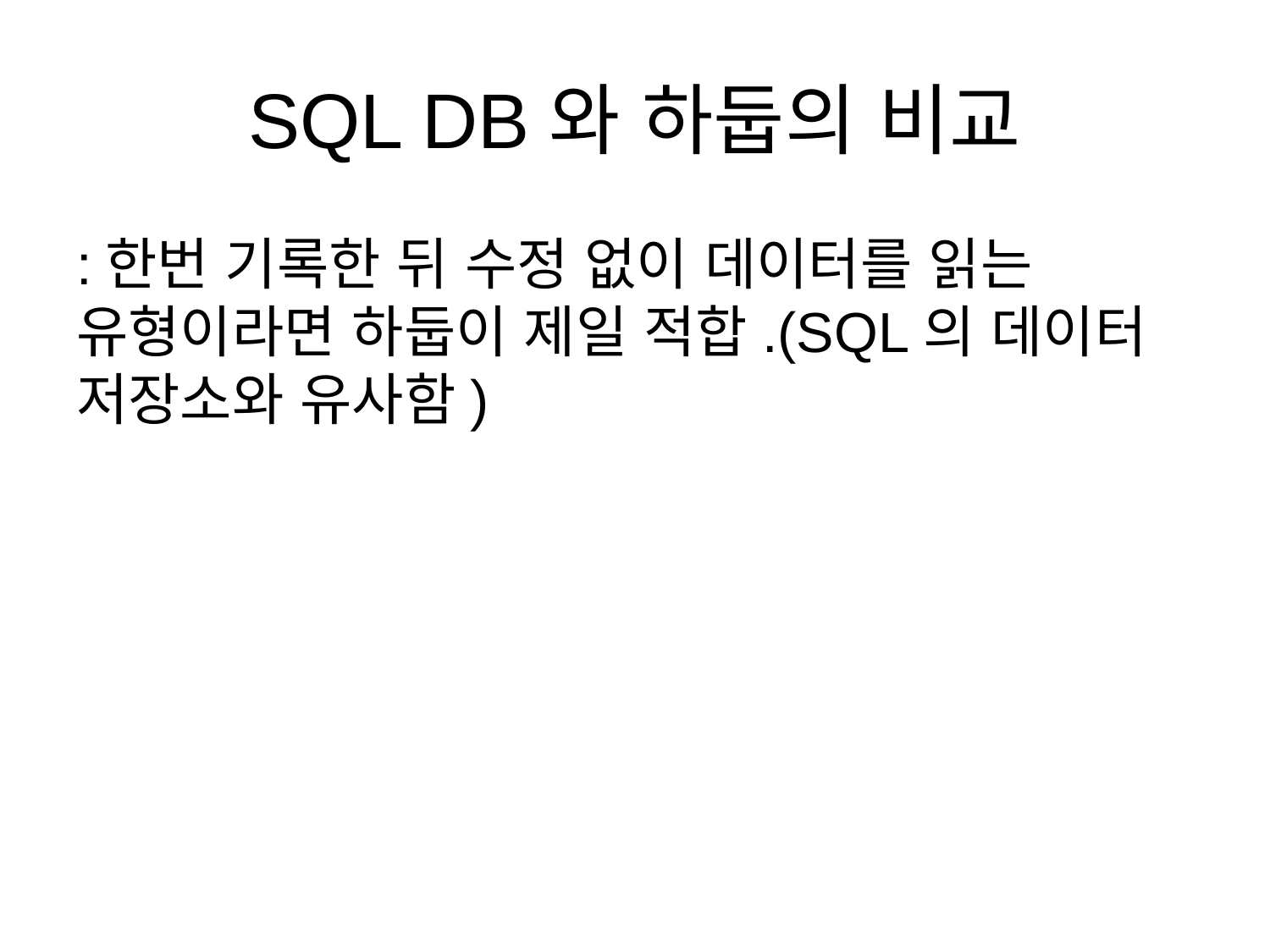

# SQL DB와 하둡의 비교
:한번 기록한 뒤 수정 없이 데이터를 읽는 유형이라면 하둡이 제일 적합.(SQL의 데이터 저장소와 유사함)